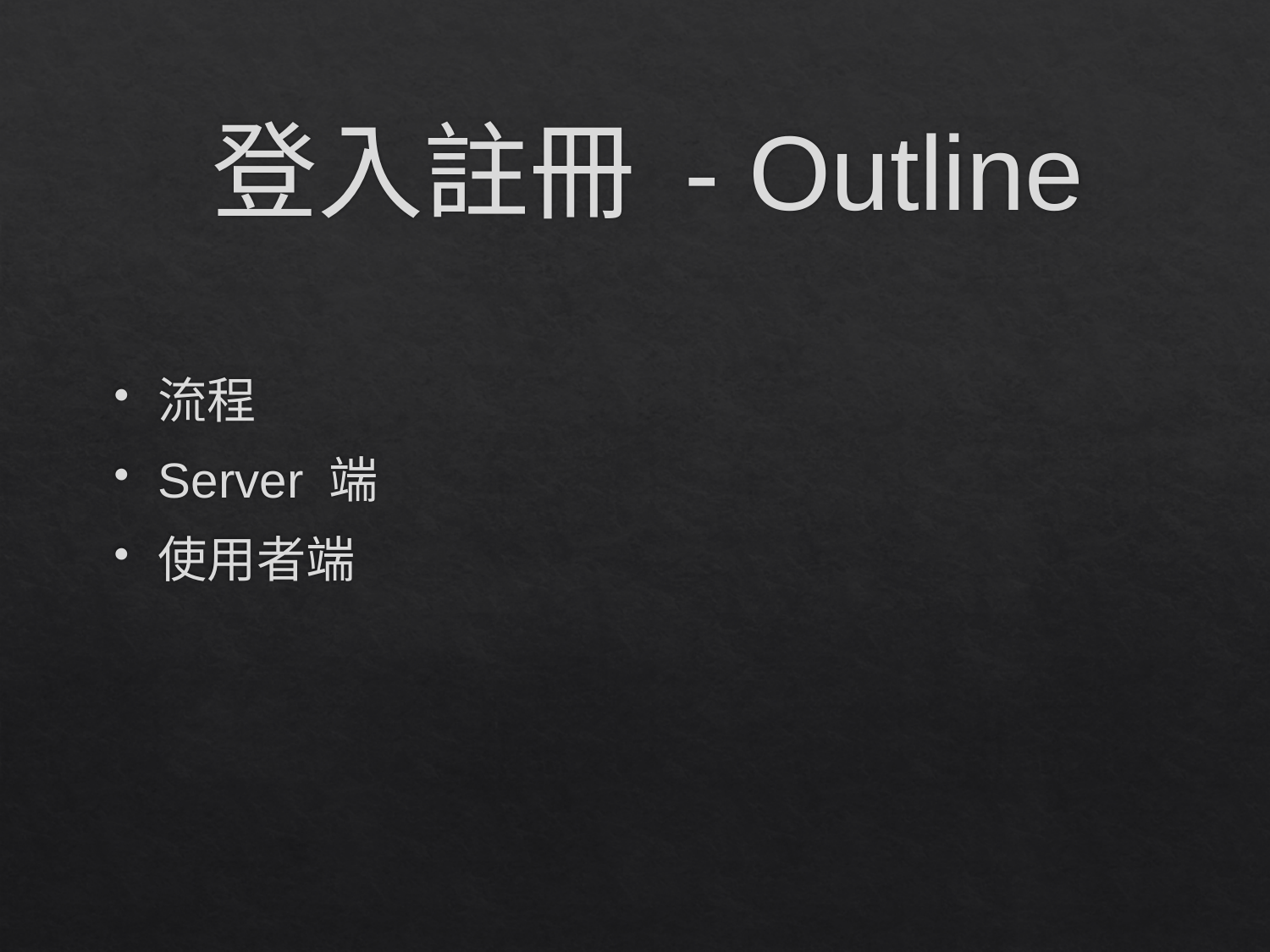

# 登入註冊 - Outline
流程
Server 端
使用者端